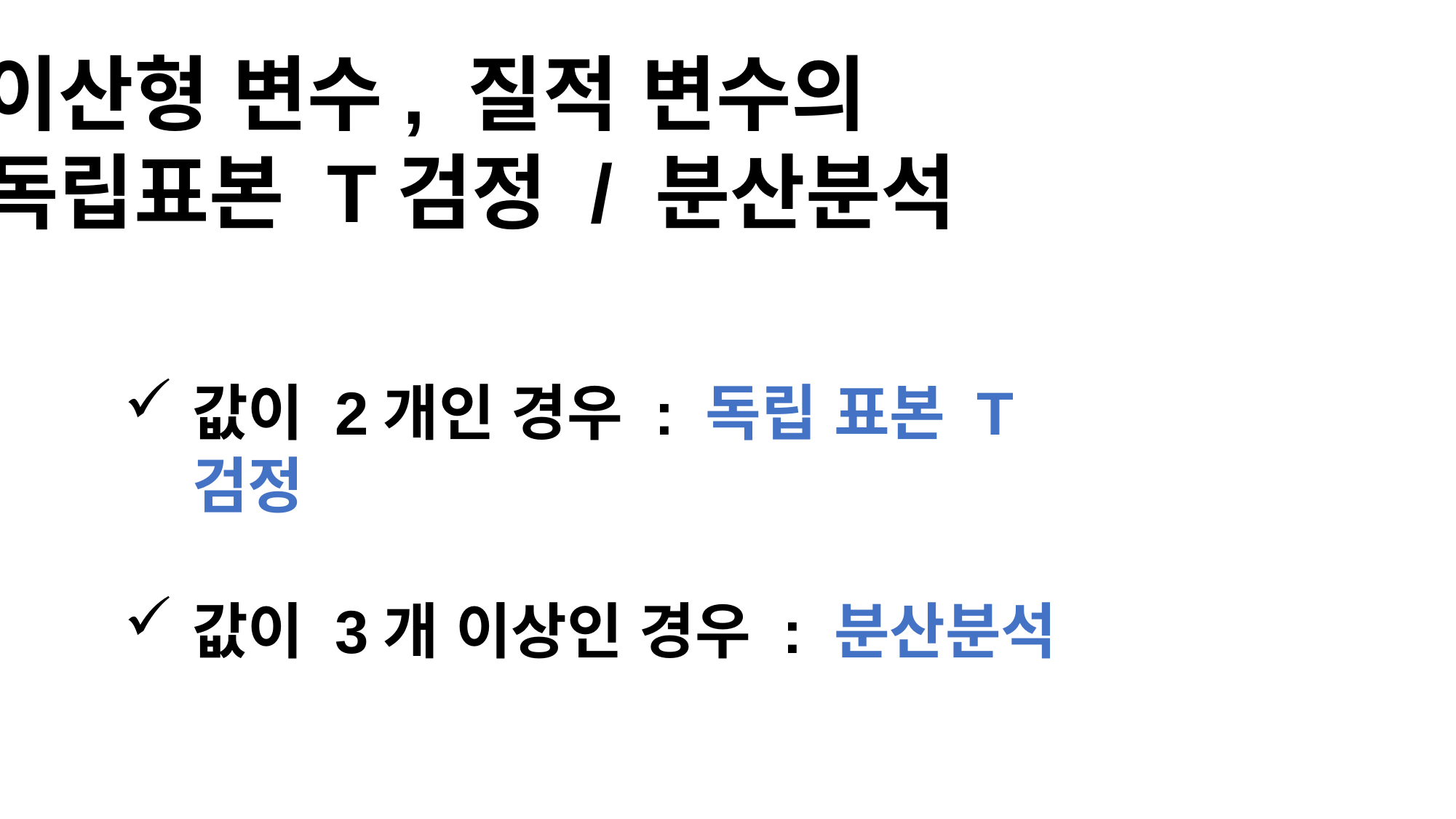

이산형 변수, 질적 변수의
독립표본 T검정 / 분산분석
값이 2개인 경우 : 독립 표본 T검정

값이 3개 이상인 경우 : 분산분석